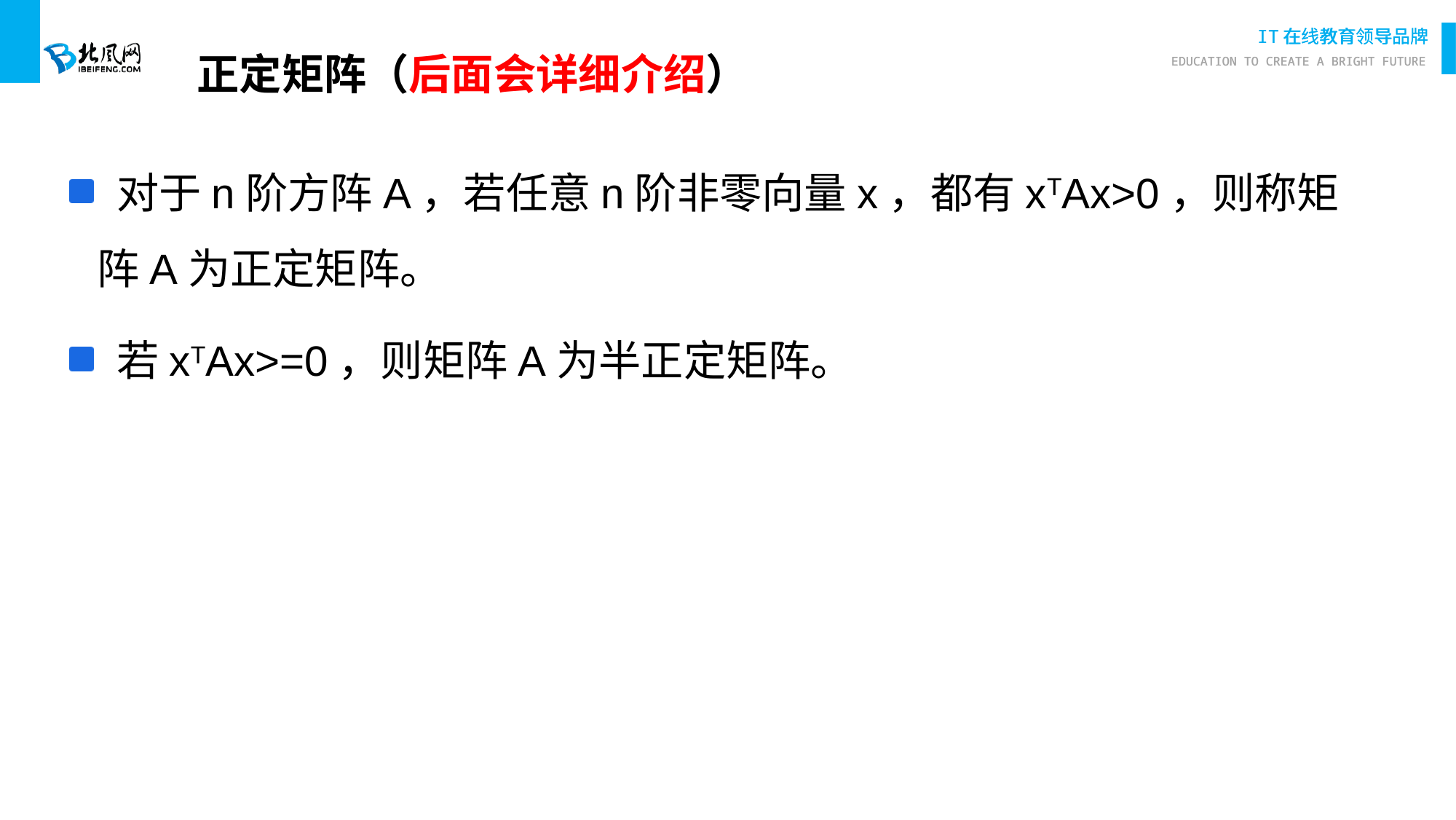

# 正定矩阵（后面会详细介绍）
 对于n阶方阵A，若任意n阶非零向量x，都有xTAx>0，则称矩阵A为正定矩阵。
 若xTAx>=0，则矩阵A为半正定矩阵。